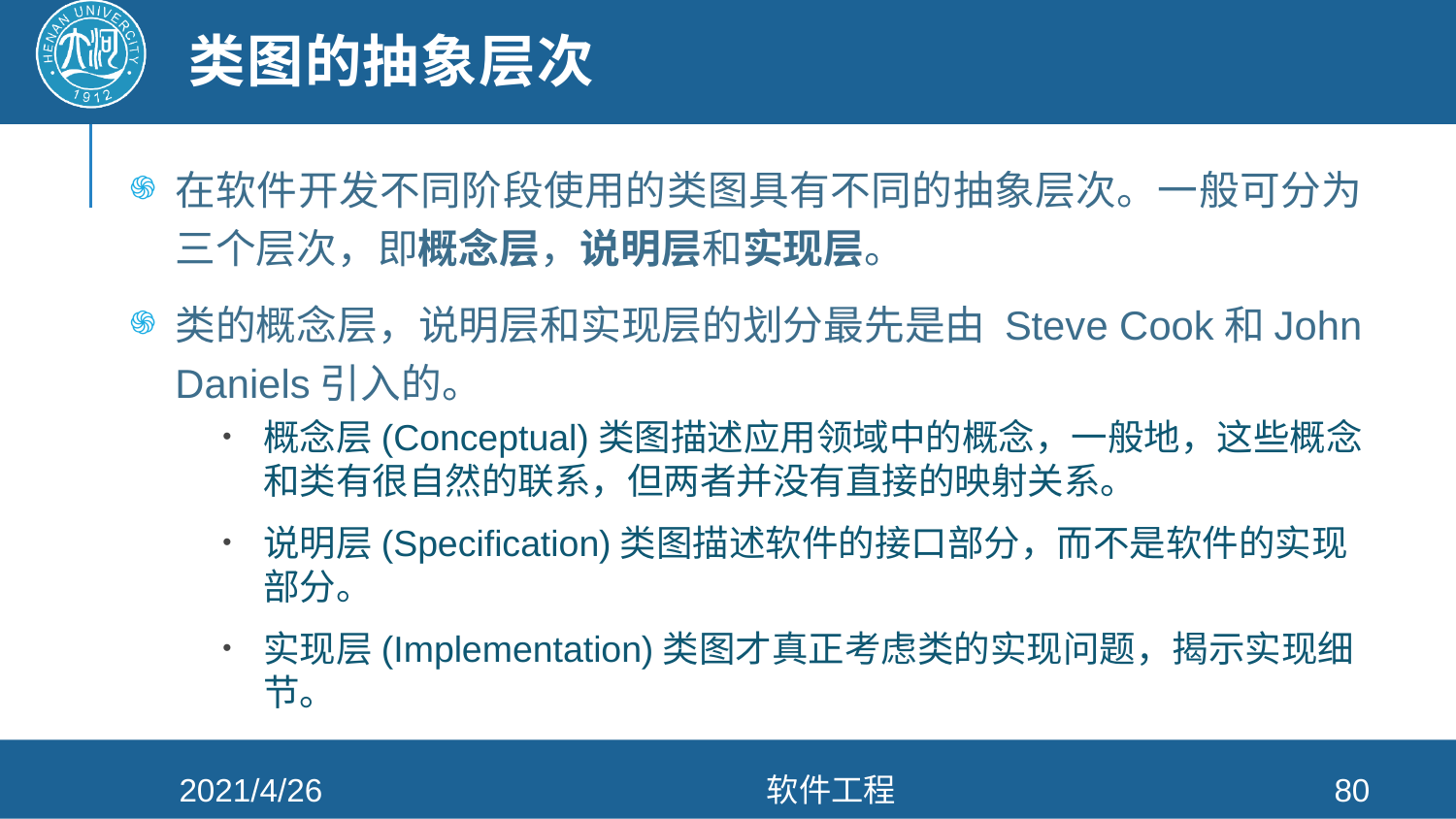

# 类图的抽象层次
在软件开发不同阶段使用的类图具有不同的抽象层次。一般可分为三个层次，即概念层，说明层和实现层。
类的概念层，说明层和实现层的划分最先是由 Steve Cook和John Daniels引入的。
概念层(Conceptual)类图描述应用领域中的概念，一般地，这些概念和类有很自然的联系，但两者并没有直接的映射关系。
说明层(Specification)类图描述软件的接口部分，而不是软件的实现部分。
实现层(Implementation)类图才真正考虑类的实现问题，揭示实现细节。
2021/4/26
软件工程
80